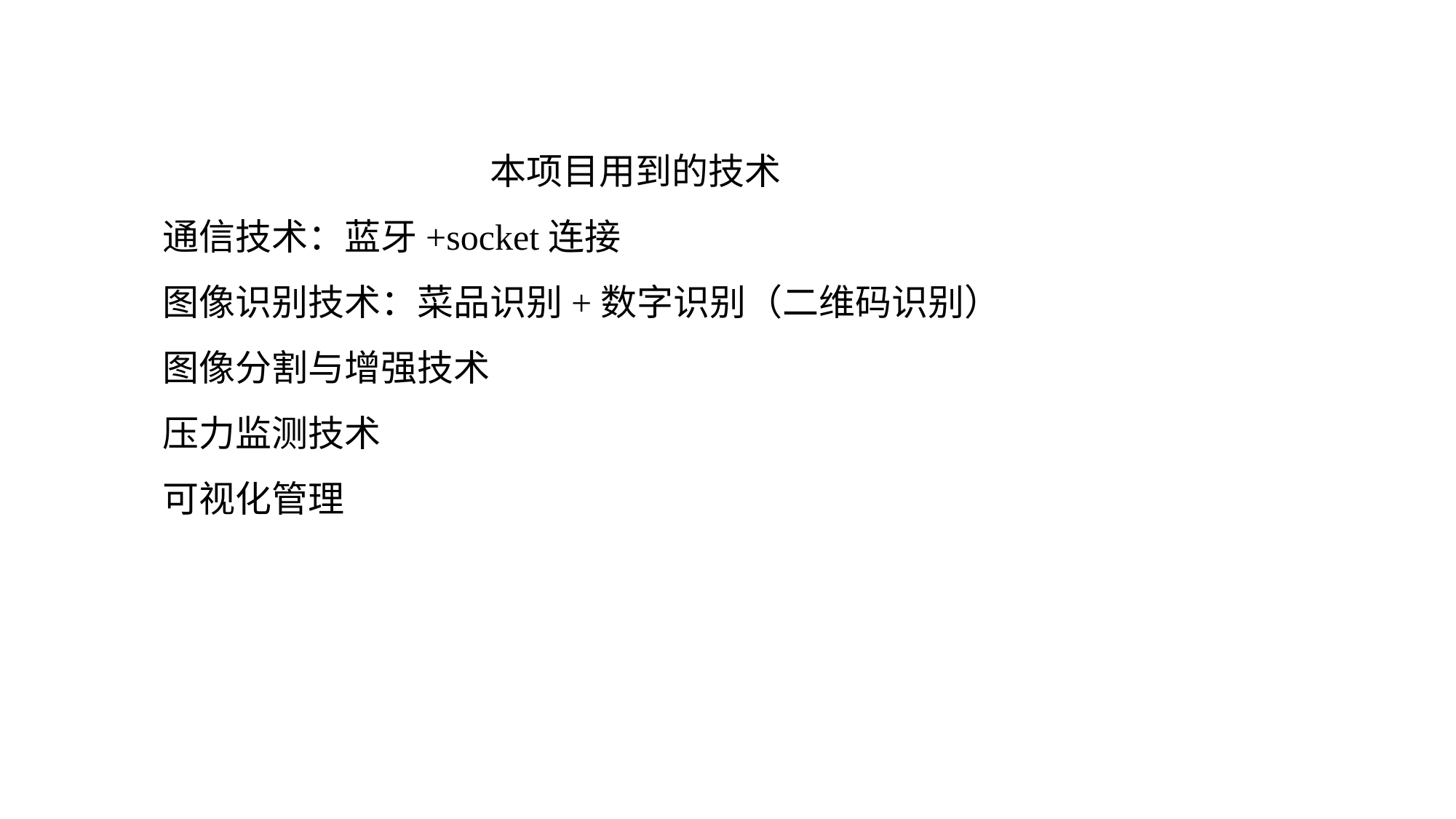

本项目用到的技术
通信技术：蓝牙+socket连接
图像识别技术：菜品识别+数字识别（二维码识别）
图像分割与增强技术
压力监测技术
可视化管理